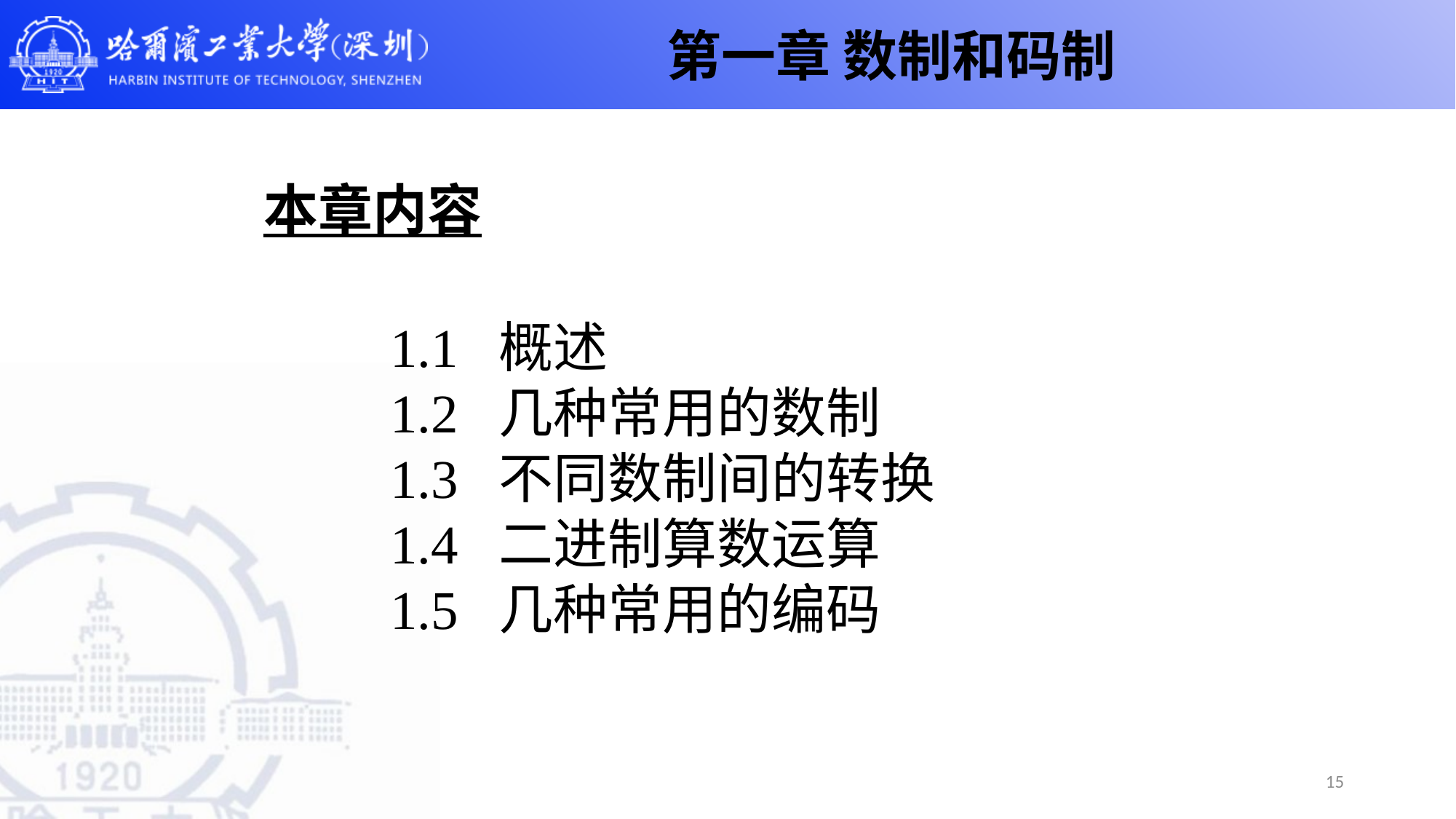

第一章 数制和码制
# 本章内容
1.1  概述
1.2  几种常用的数制
1.3  不同数制间的转换
1.4  二进制算数运算
1.5  几种常用的编码
15